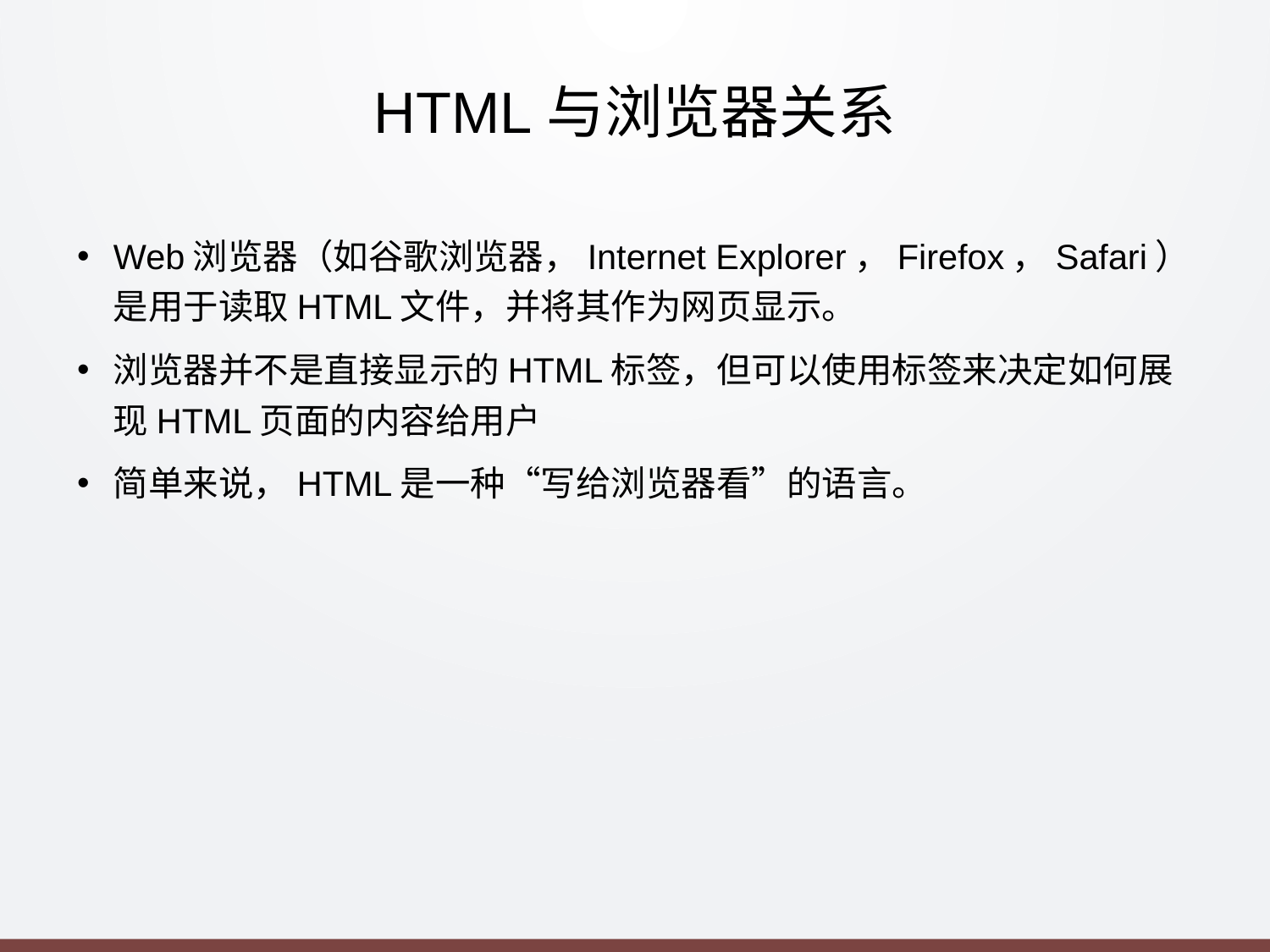

# HTML与浏览器关系
Web浏览器（如谷歌浏览器，Internet Explorer，Firefox，Safari）是用于读取HTML文件，并将其作为网页显示。
浏览器并不是直接显示的HTML标签，但可以使用标签来决定如何展现HTML页面的内容给用户
简单来说，HTML是一种“写给浏览器看”的语言。